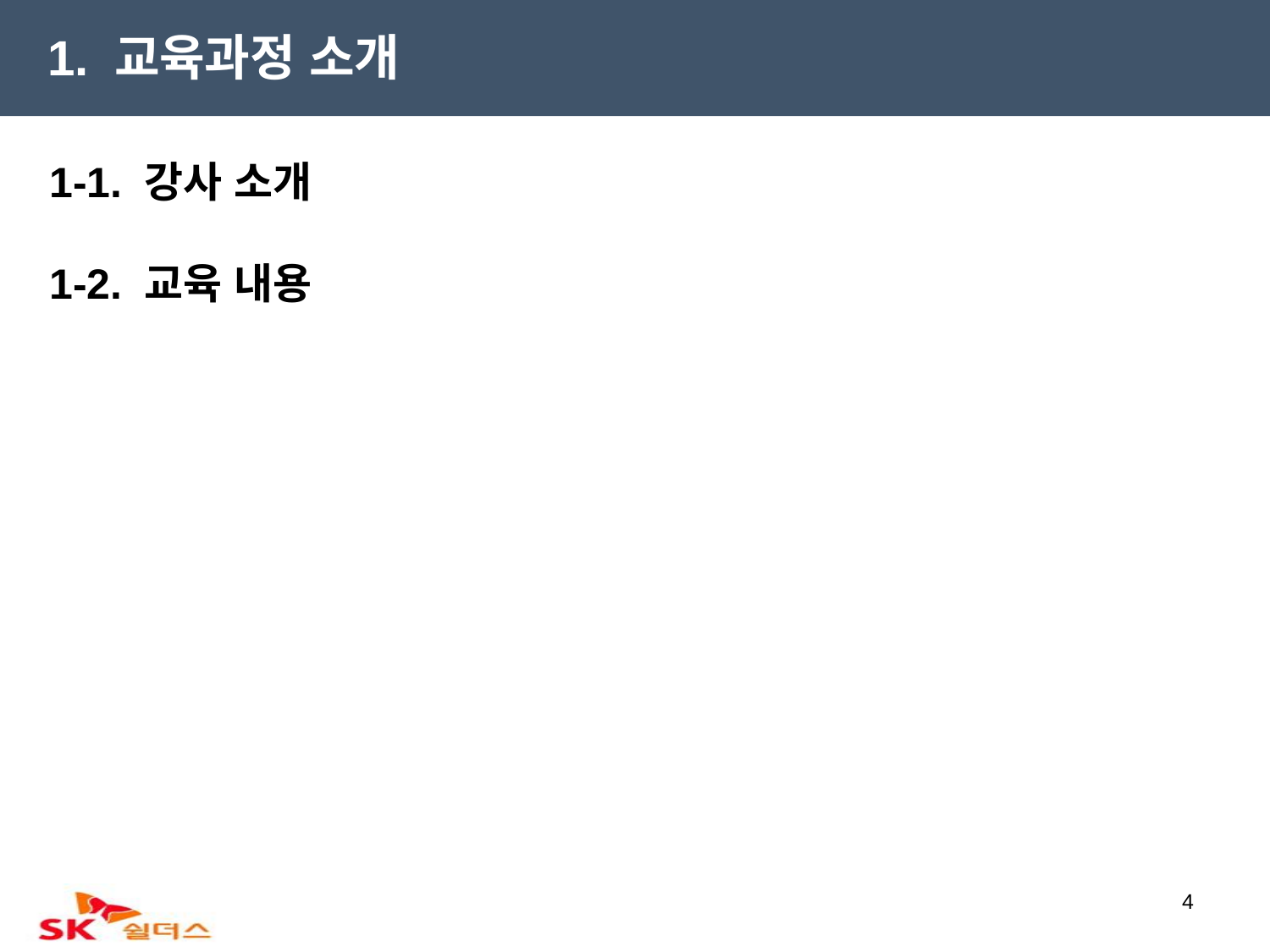

1. 교육과정 소개
1-1. 강사 소개

1-2. 교육 내용
4